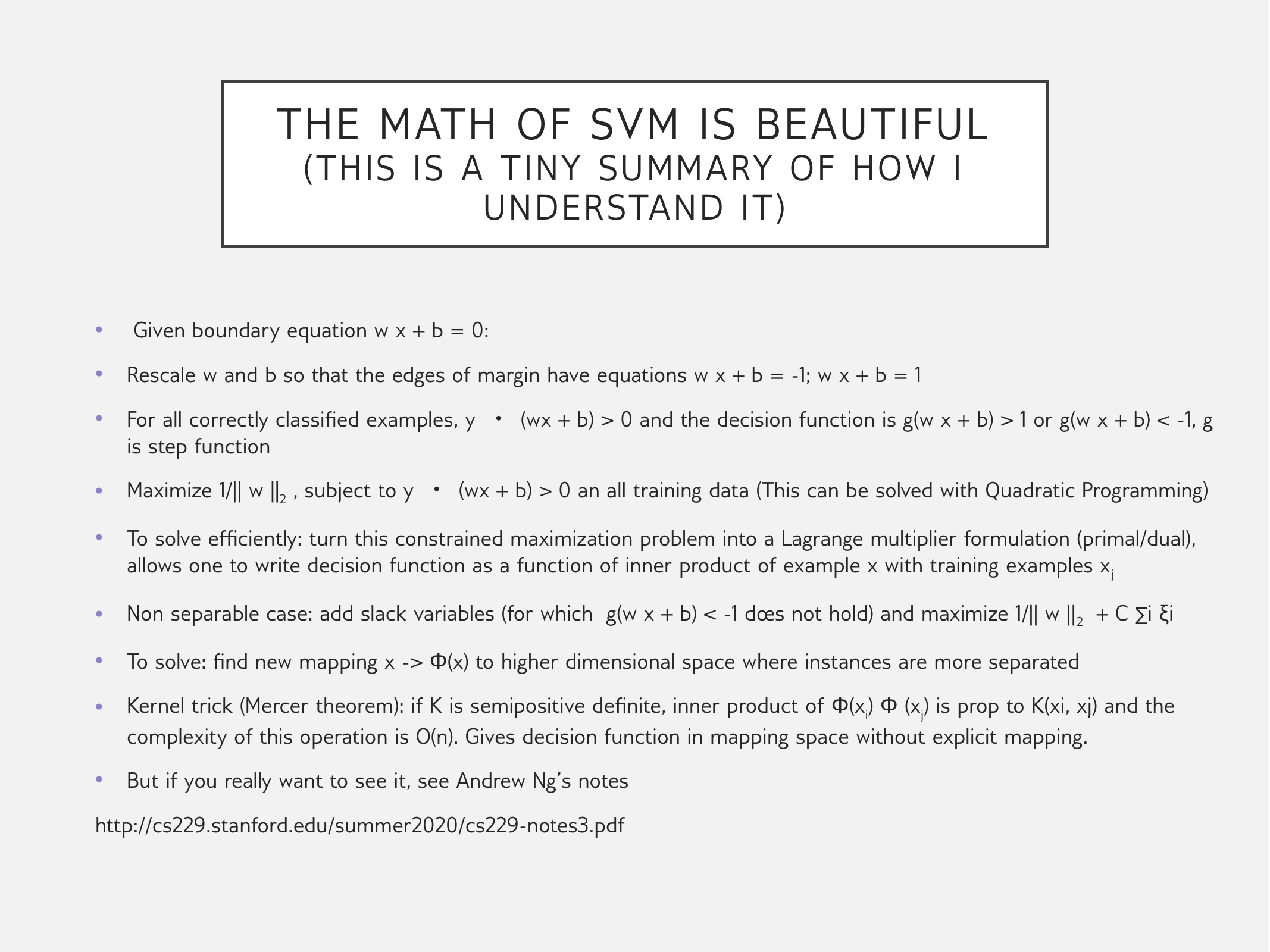

# The math of SVM is beautiful (this is a tiny summary of how I understand it)
 Given boundary equation w x + b = 0:
Rescale w and b so that the edges of margin have equations w x + b = -1; w x + b = 1
For all correctly classified examples, y ・ (wx + b) > 0 and the decision function is g(w x + b) > 1 or g(w x + b) < -1, g is step function
Maximize 1/|| w ||2 , subject to y ・ (wx + b) > 0 an all training data (This can be solved with Quadratic Programming)
To solve efficiently: turn this constrained maximization problem into a Lagrange multiplier formulation (primal/dual), allows one to write decision function as a function of inner product of example x with training examples xj
Non separable case: add slack variables (for which  g(w x + b) < -1 does not hold) and maximize 1/|| w ||2  + C ∑i ξi
To solve: find new mapping x -> Φ(x) to higher dimensional space where instances are more separated
Kernel trick (Mercer theorem): if K is semipositive definite, inner product of Φ(xi) Φ (xj) is prop to K(xi, xj) and the complexity of this operation is O(n). Gives decision function in mapping space without explicit mapping.
But if you really want to see it, see Andrew Ng’s notes
http://cs229.stanford.edu/summer2020/cs229-notes3.pdf